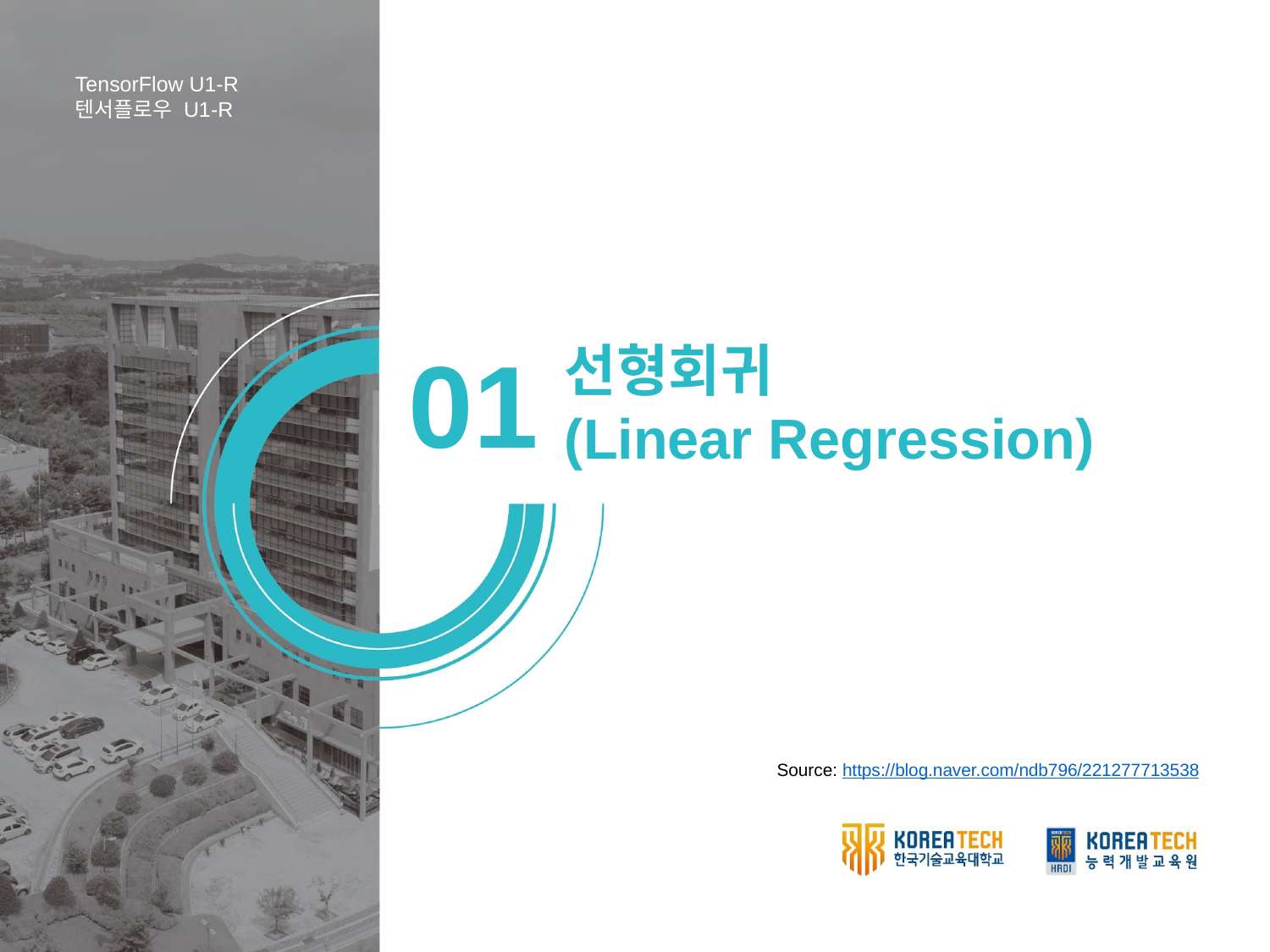

TensorFlow U1-R
텐서플로우 U1-R
선형회귀
(Linear Regression)
01
Source: https://blog.naver.com/ndb796/221277713538